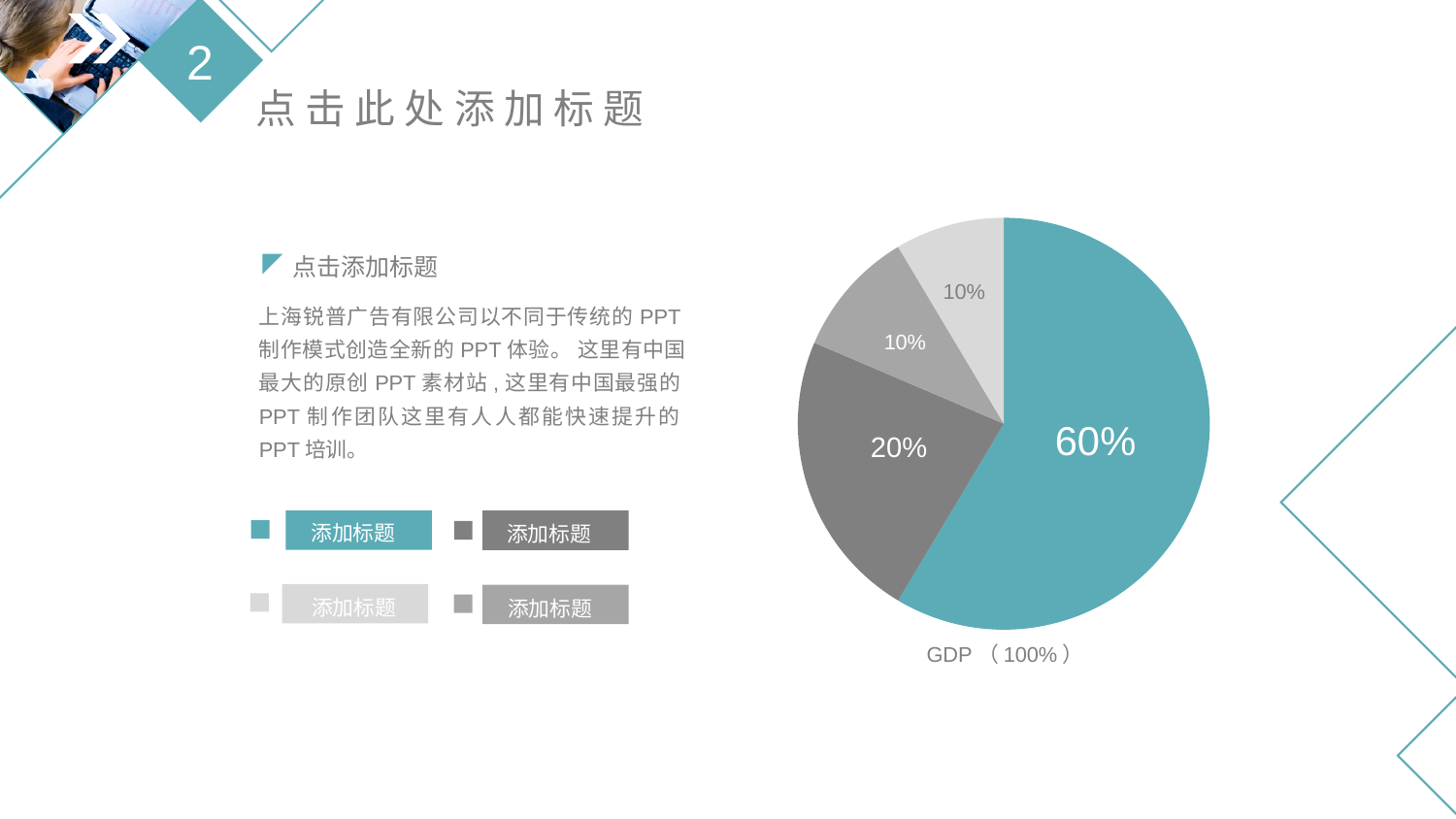

### Chart

| Category | 销售额 |
|---|---|
| 第一季度 | 8.2 |
| 第二季度 | 3.2 |
| 第三季度 | 1.4 |
| 第四季度 | 1.2 |
10%
10%
20%
60%
点击添加标题

上海锐普广告有限公司以不同于传统的PPT制作模式创造全新的PPT体验。 这里有中国最大的原创PPT素材站,这里有中国最强的PPT制作团队这里有人人都能快速提升的PPT培训。
添加标题

添加标题

添加标题

添加标题

GDP（100%）